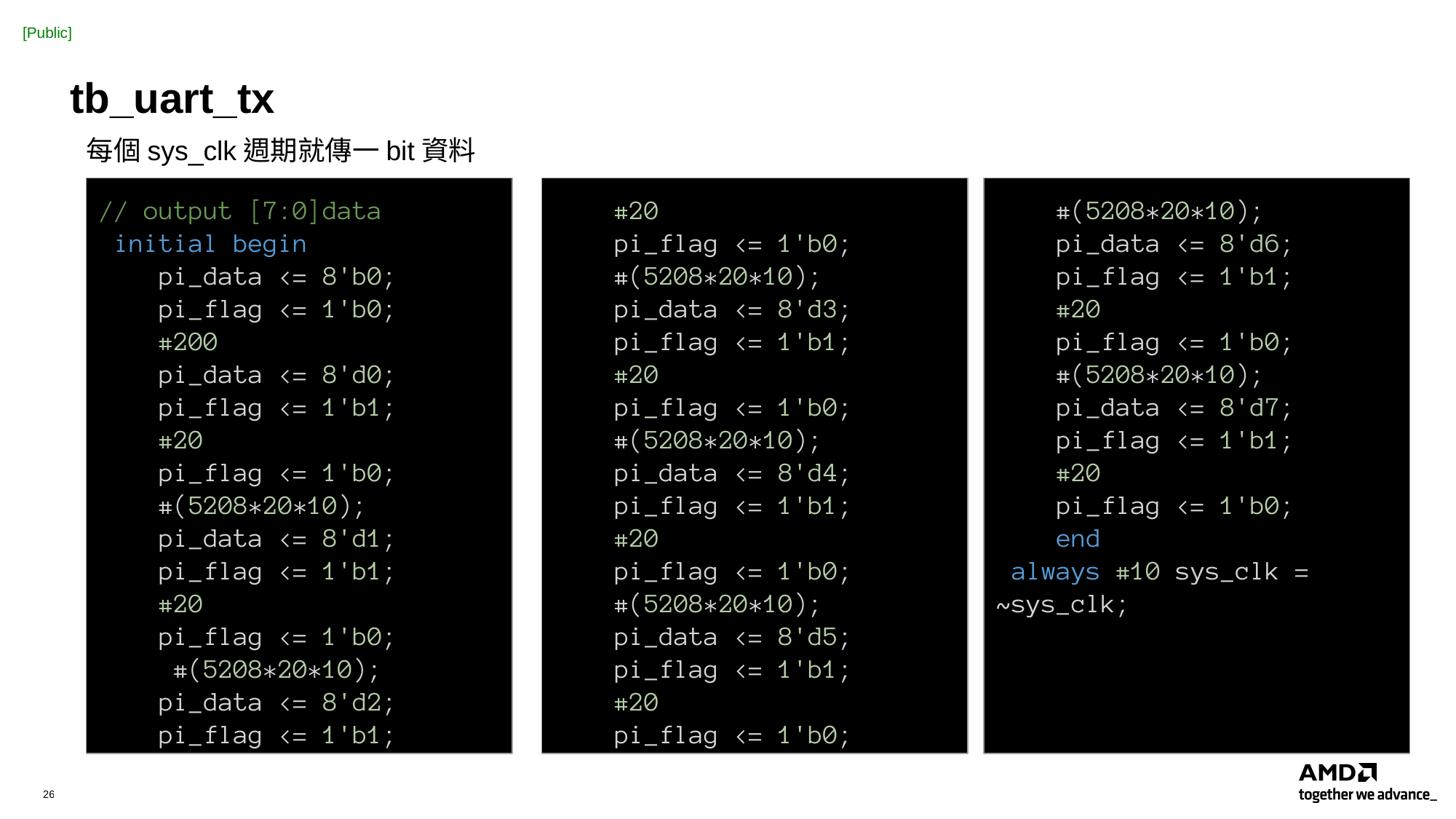

# tb_uart_tx
每個sys_clk週期就傳一bit資料

// output [7:0]data
 initial begin
    pi_data <= 8'b0;
    pi_flag <= 1'b0;
    #200
    pi_data <= 8'd0;
    pi_flag <= 1'b1;
    #20
    pi_flag <= 1'b0;
    #(5208*20*10);
    pi_data <= 8'd1;
    pi_flag <= 1'b1;
    #20
    pi_flag <= 1'b0;
     #(5208*20*10);
    pi_data <= 8'd2;
    pi_flag <= 1'b1;
    #20
    pi_flag <= 1'b0;
    #(5208*20*10);
    pi_data <= 8'd3;
    pi_flag <= 1'b1;
    #20
    pi_flag <= 1'b0;
    #(5208*20*10);
    pi_data <= 8'd4;
    pi_flag <= 1'b1;
    #20
    pi_flag <= 1'b0;
    #(5208*20*10);
    pi_data <= 8'd5;
    pi_flag <= 1'b1;
    #20
    pi_flag <= 1'b0;

    #(5208*20*10);
    pi_data <= 8'd6;
    pi_flag <= 1'b1;
    #20
    pi_flag <= 1'b0;
    #(5208*20*10);
    pi_data <= 8'd7;
    pi_flag <= 1'b1;
    #20
    pi_flag <= 1'b0;
    end
 always #10 sys_clk = ~sys_clk;